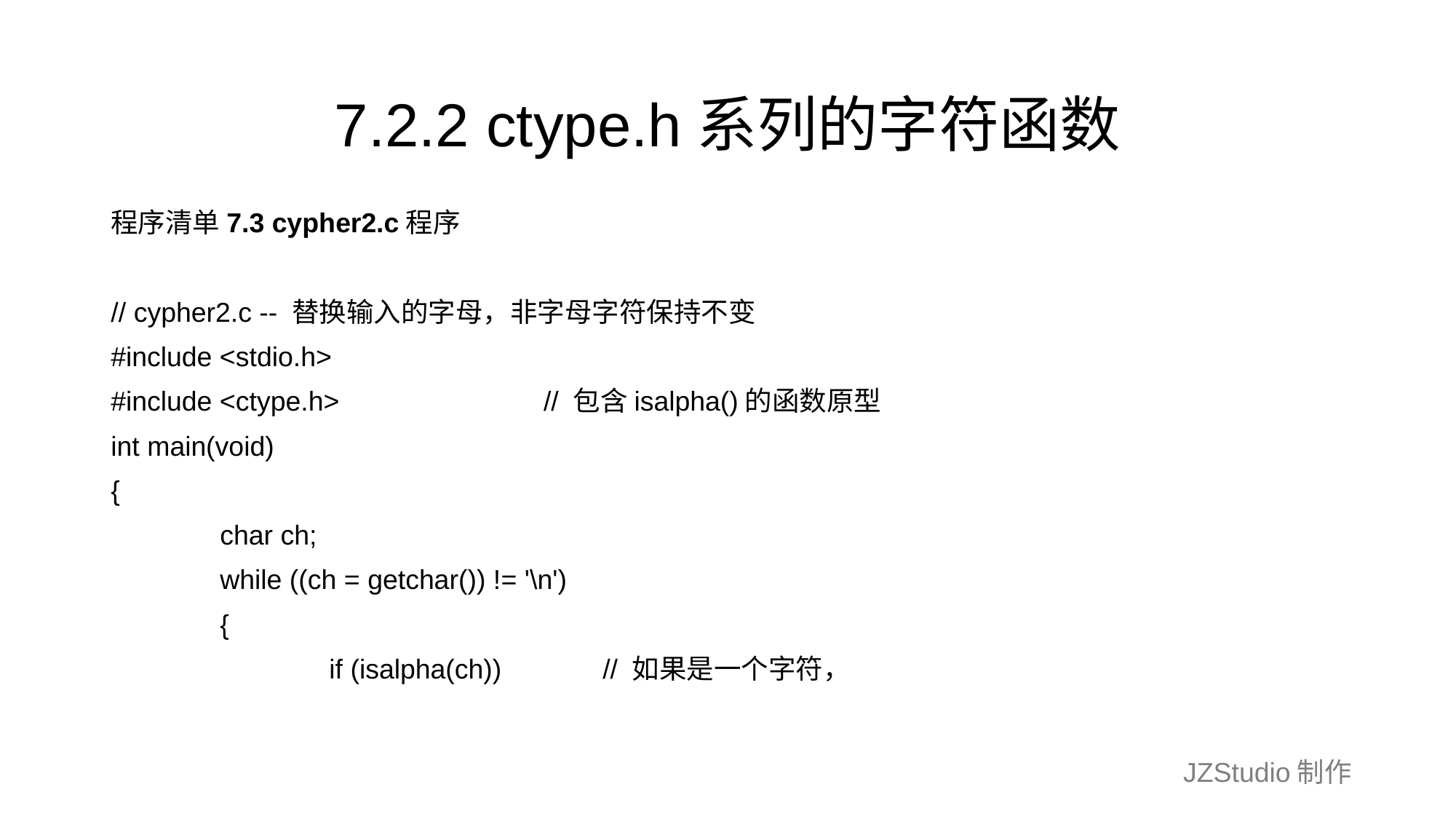

# 7.2.2 ctype.h系列的字符函数
程序清单7.3 cypher2.c程序

// cypher2.c -- 替换输入的字母，非字母字符保持不变
#include <stdio.h>
#include <ctype.h>　　　　　　　// 包含isalpha()的函数原型
int main(void)
{
	char ch;
	while ((ch = getchar()) != '\n')
	{
		if (isalpha(ch))　　　 // 如果是一个字符，